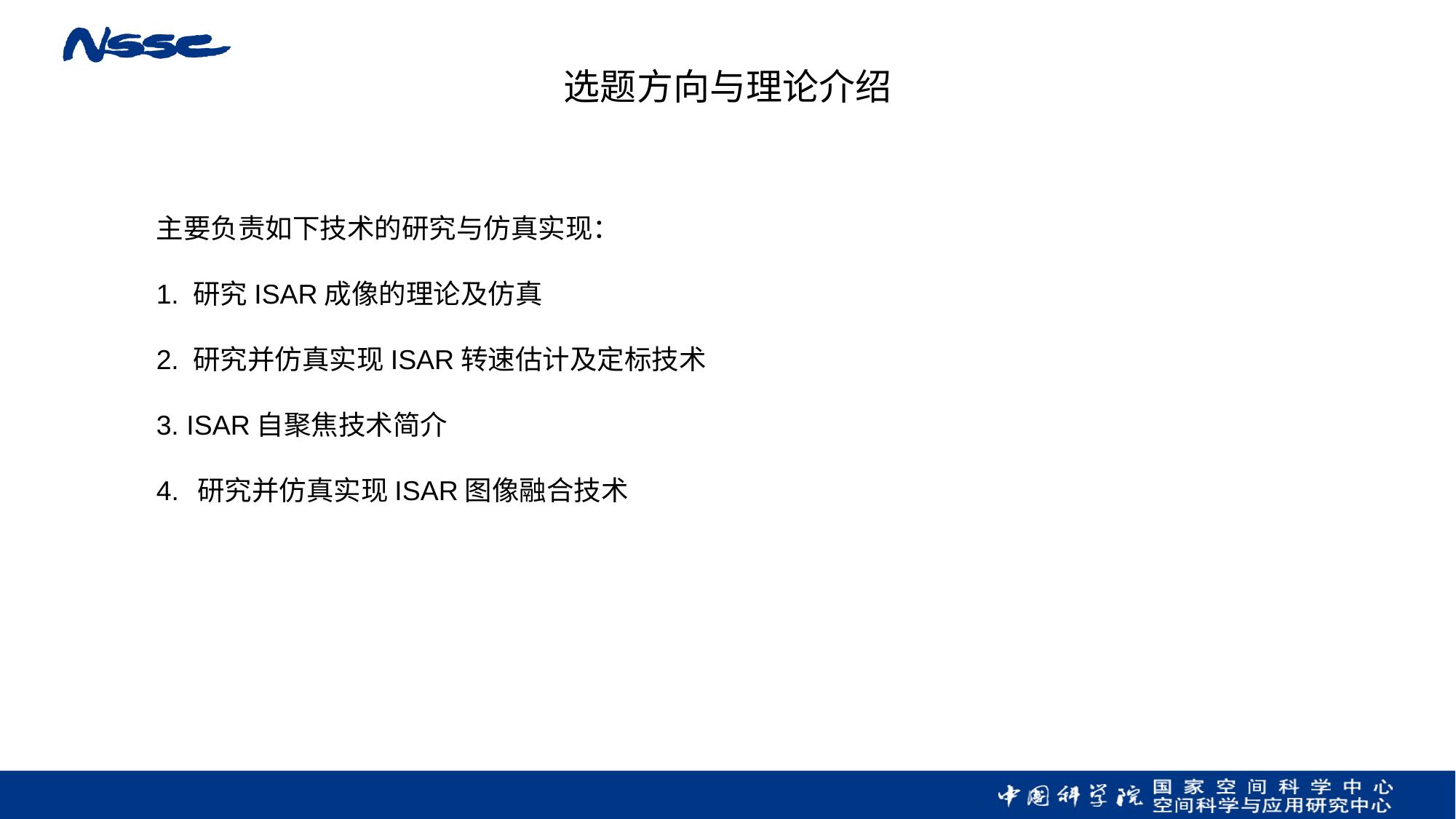

选题方向与理论介绍
主要负责如下技术的研究与仿真实现：

1. 研究ISAR成像的理论及仿真

2. 研究并仿真实现ISAR转速估计及定标技术

3. ISAR自聚焦技术简介

研究并仿真实现ISAR图像融合技术